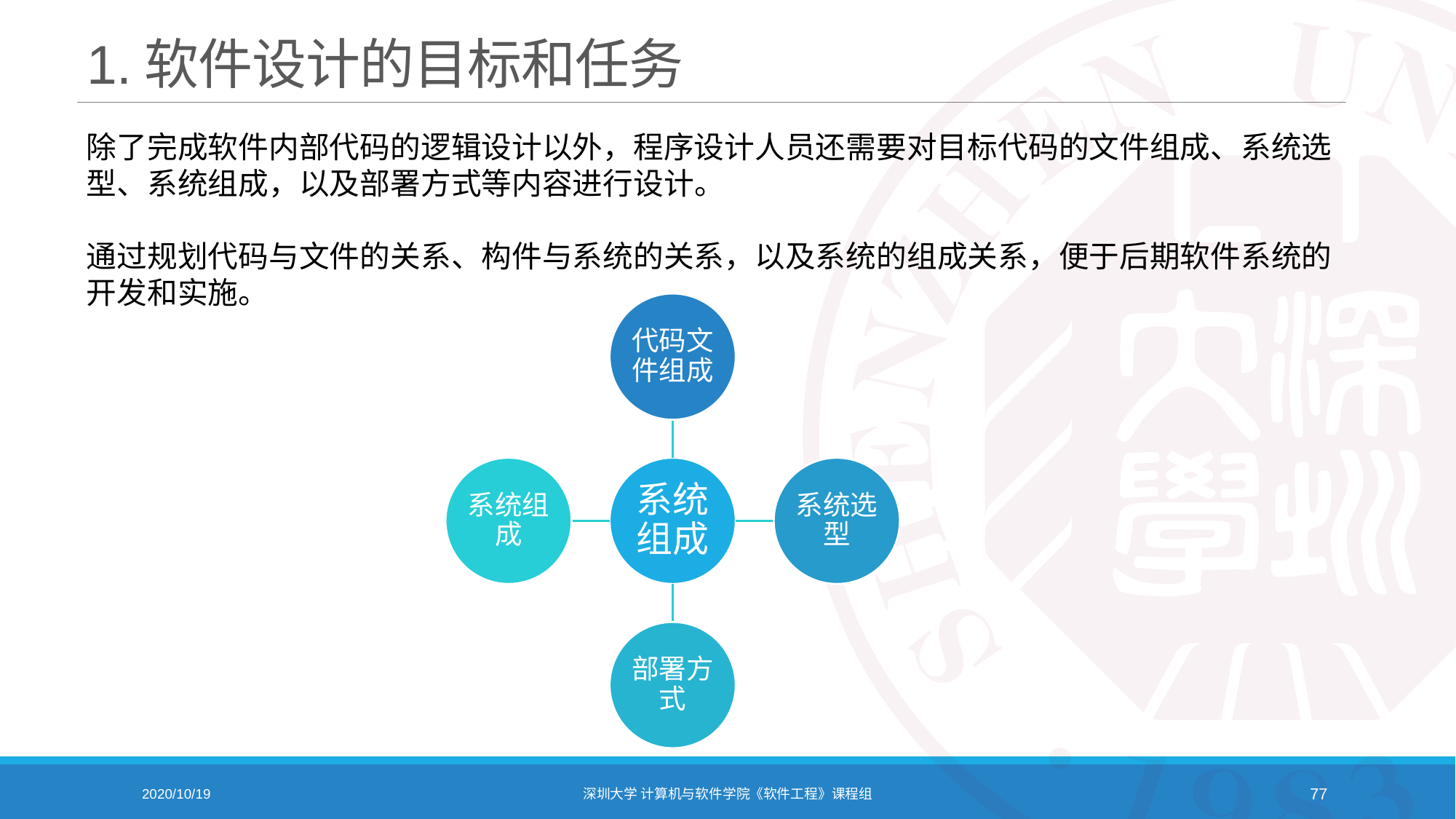

# 1.软件设计的目标和任务
除了完成软件内部代码的逻辑设计以外，程序设计人员还需要对目标代码的文件组成、系统选型、系统组成，以及部署方式等内容进行设计。

通过规划代码与文件的关系、构件与系统的关系，以及系统的组成关系，便于后期软件系统的开发和实施。
系统组成

代码文件组成

系统选型

部署方式

系统组成
2020/10/19
深圳大学 计算机与软件学院《软件工程》课程组
77